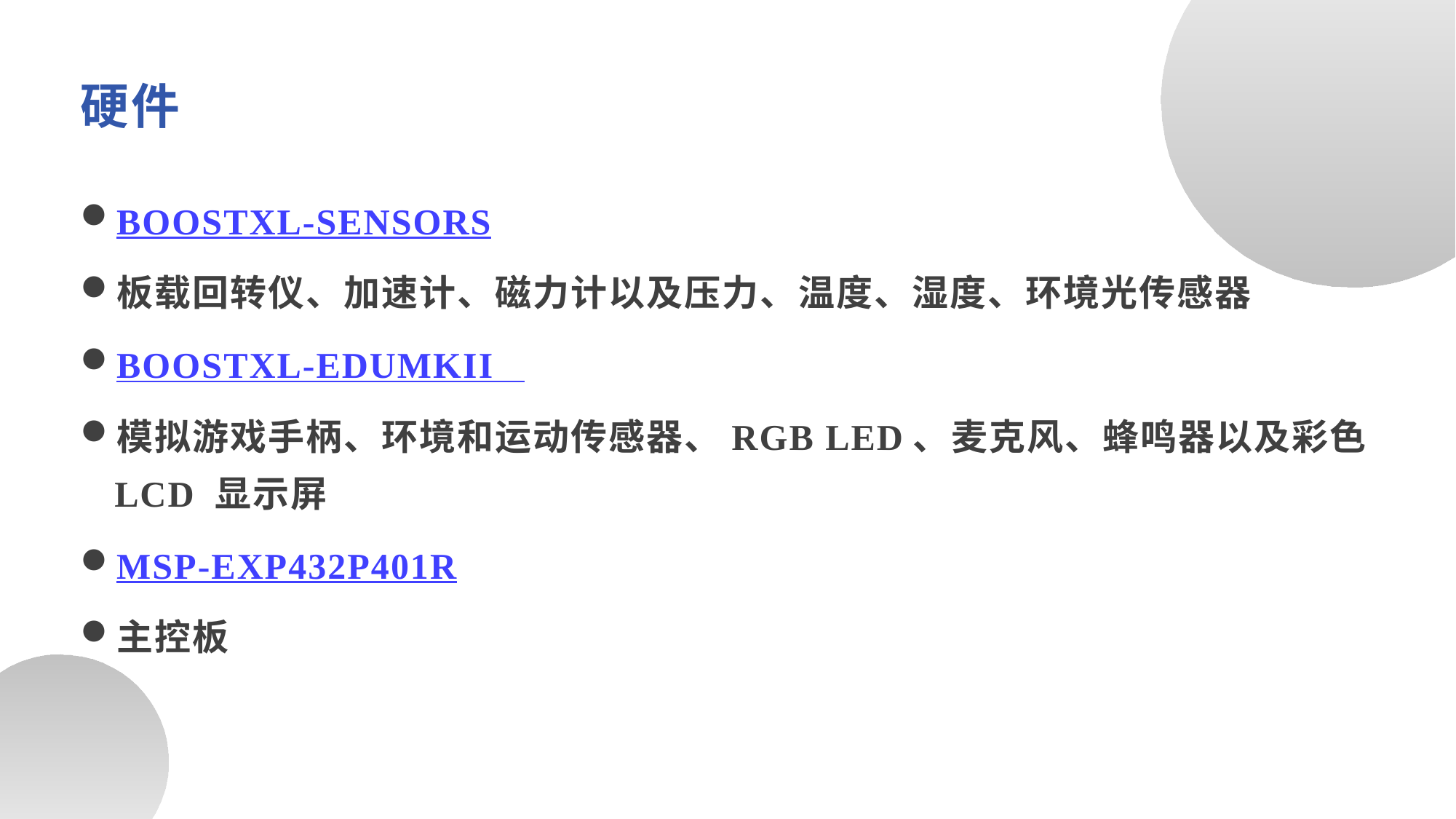

硬件
BOOSTXL-SENSORS
板载回转仪、加速计、磁力计以及压力、温度、湿度、环境光传感器
BOOSTXL-EDUMKII
模拟游戏手柄、环境和运动传感器、RGB LED、麦克风、蜂鸣器以及彩色 LCD 显示屏
MSP-EXP432P401R
主控板